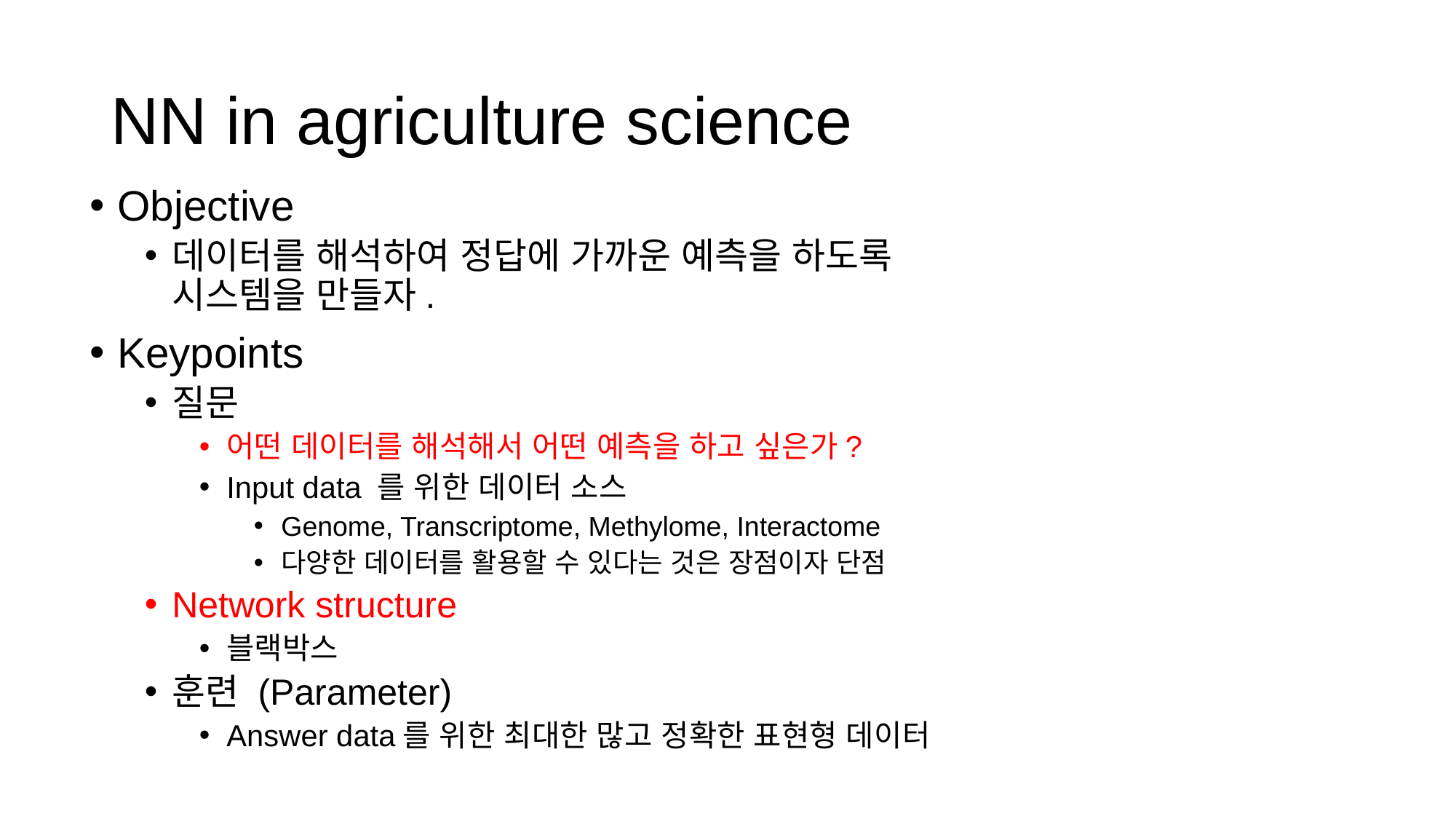

# NN in agriculture science
Objective
데이터를 해석하여 정답에 가까운 예측을 하도록 시스템을 만들자.
Keypoints
질문
어떤 데이터를 해석해서 어떤 예측을 하고 싶은가?
Input data 를 위한 데이터 소스
Genome, Transcriptome, Methylome, Interactome
다양한 데이터를 활용할 수 있다는 것은 장점이자 단점
Network structure
블랙박스
훈련 (Parameter)
Answer data를 위한 최대한 많고 정확한 표현형 데이터